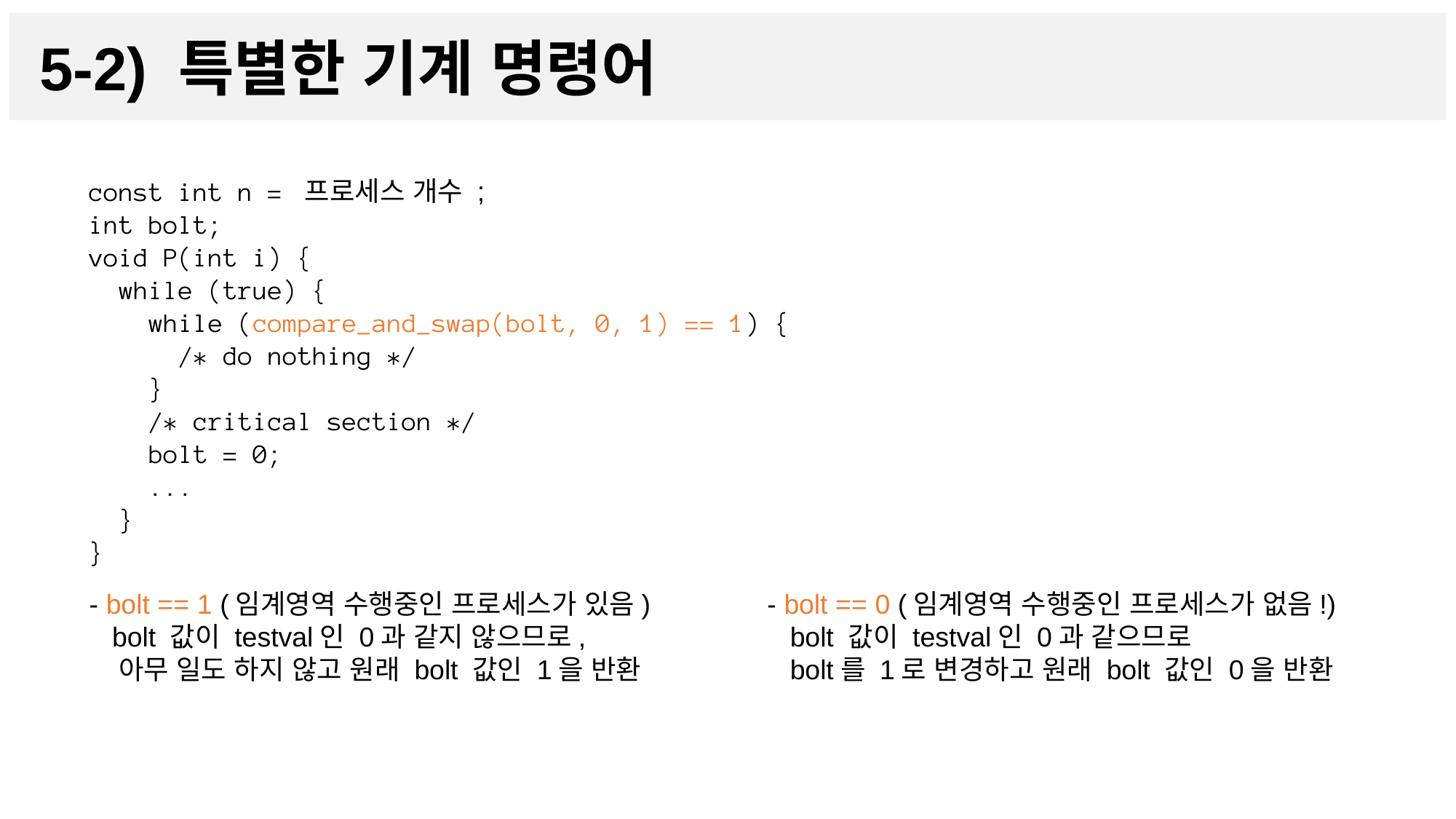

5-2) 특별한 기계 명령어
const int n = 프로세스 개수 ;
int bolt;
void P(int i) {
  while (true) {
    while (compare_and_swap(bolt, 0, 1) == 1) {
      /* do nothing */
    }
    /* critical section */
    bolt = 0;
    ...
  }
}
- bolt == 1 (임계영역 수행중인 프로세스가 있음)
   bolt 값이 testval인 0과 같지 않으므로,
   아무 일도 하지 않고 원래 bolt 값인 1을 반환
- bolt == 0 (임계영역 수행중인 프로세스가 없음!)
   bolt 값이 testval인 0과 같으므로
   bolt를 1로 변경하고 원래 bolt 값인 0을 반환